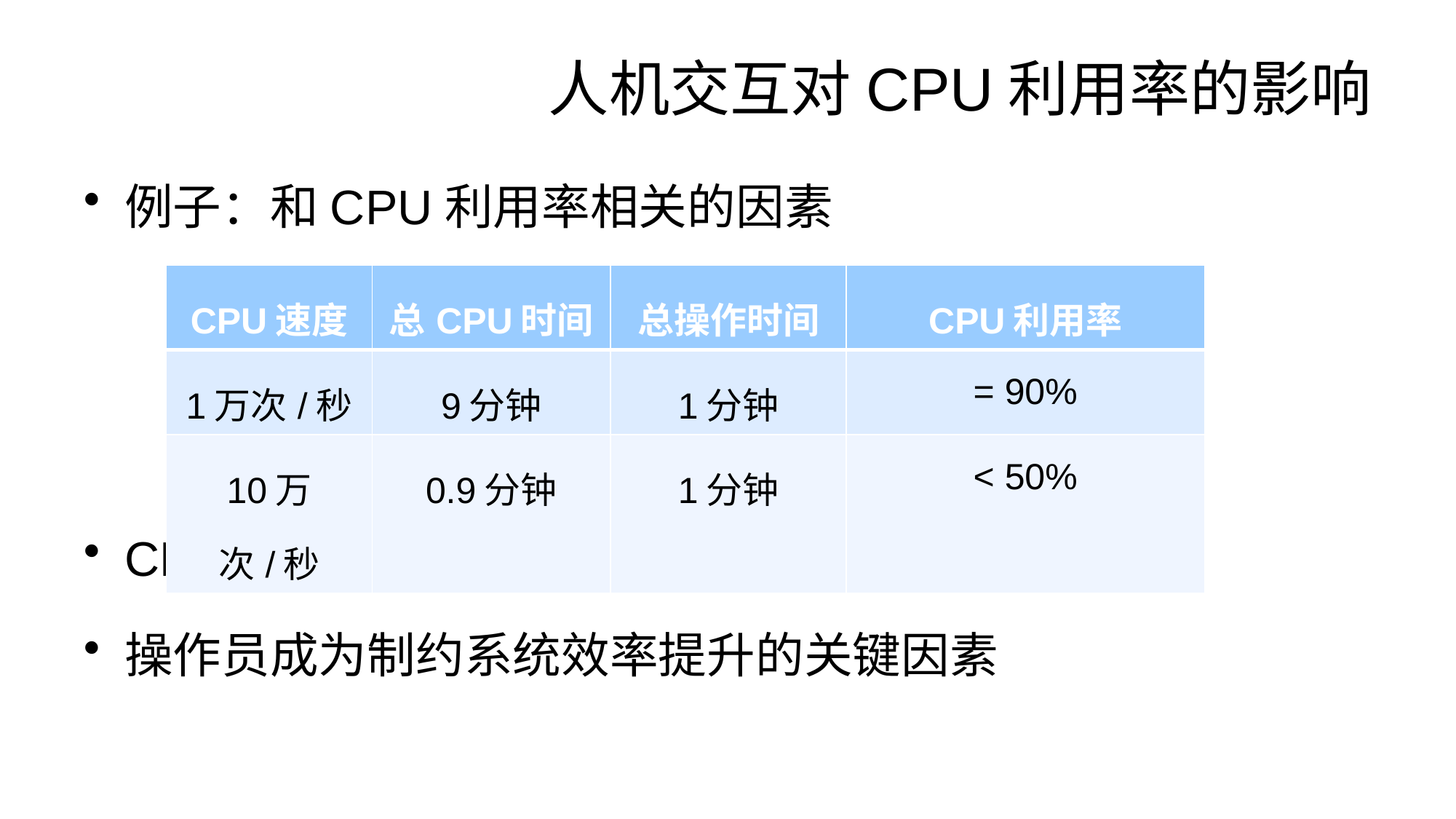

# 人机交互对CPU利用率的影响
例子：和CPU利用率相关的因素

CPU速度提升了，利用率下降了
操作员成为制约系统效率提升的关键因素
| CPU速度 | 总CPU时间 | 总操作时间 | CPU利用率 |
| --- | --- | --- | --- |
| 1万次/秒 | 9分钟 | 1分钟 | = 90% |
| 10万次/秒 | 0.9分钟 | 1分钟 | < 50% |